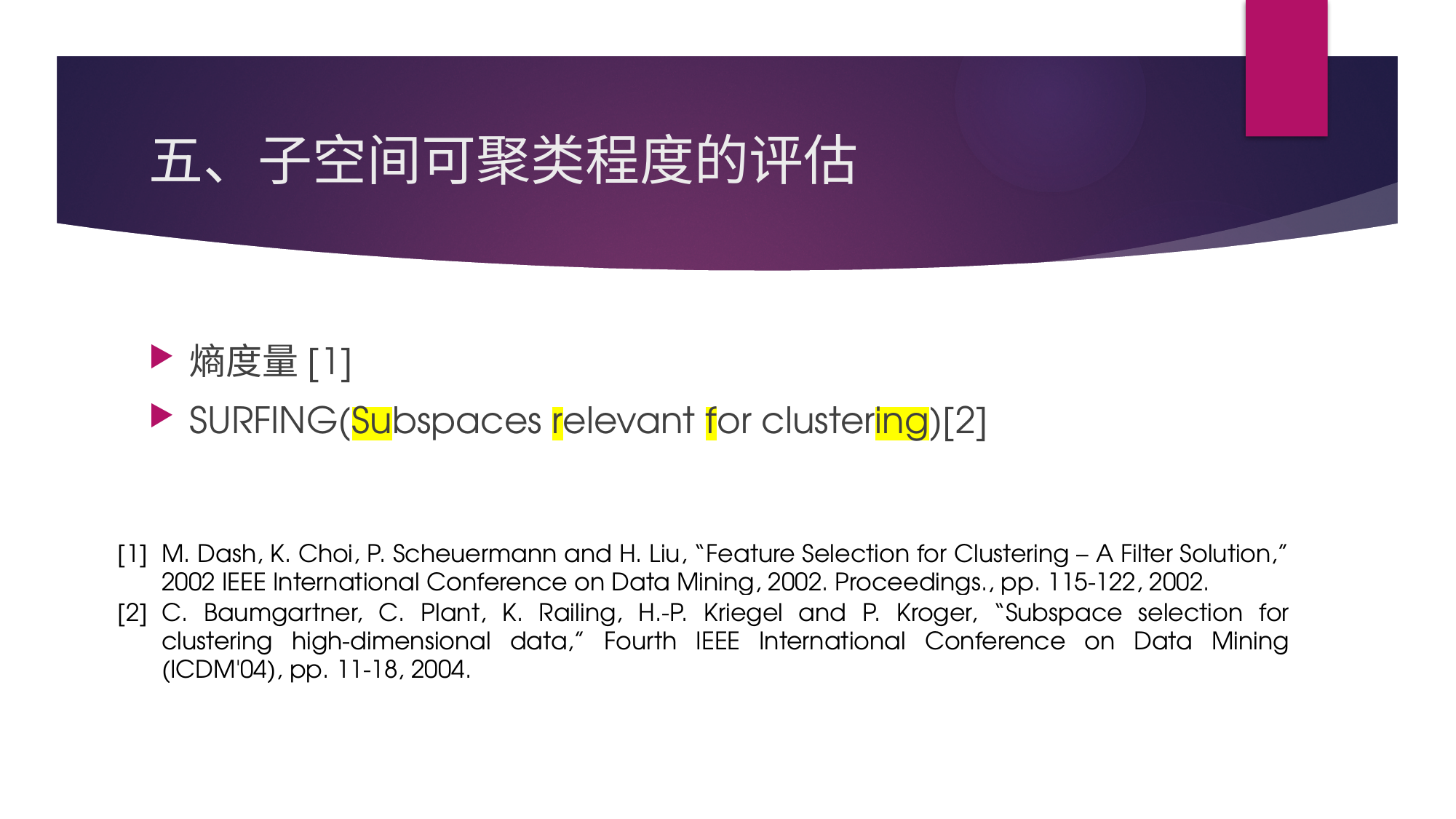

# 五、子空间可聚类程度的评估
熵度量[1]
SURFING(Subspaces relevant for clustering)[2]
| [1] | M. Dash, K. Choi, P. Scheuermann and H. Liu, “Feature Selection for Clustering – A Filter Solution,” 2002 IEEE International Conference on Data Mining, 2002. Proceedings., pp. 115-122, 2002. |
| --- | --- |
| [2] | C. Baumgartner, C. Plant, K. Railing, H.-P. Kriegel and P. Kroger, “Subspace selection for clustering high-dimensional data,” Fourth IEEE International Conference on Data Mining (ICDM'04), pp. 11-18, 2004. |